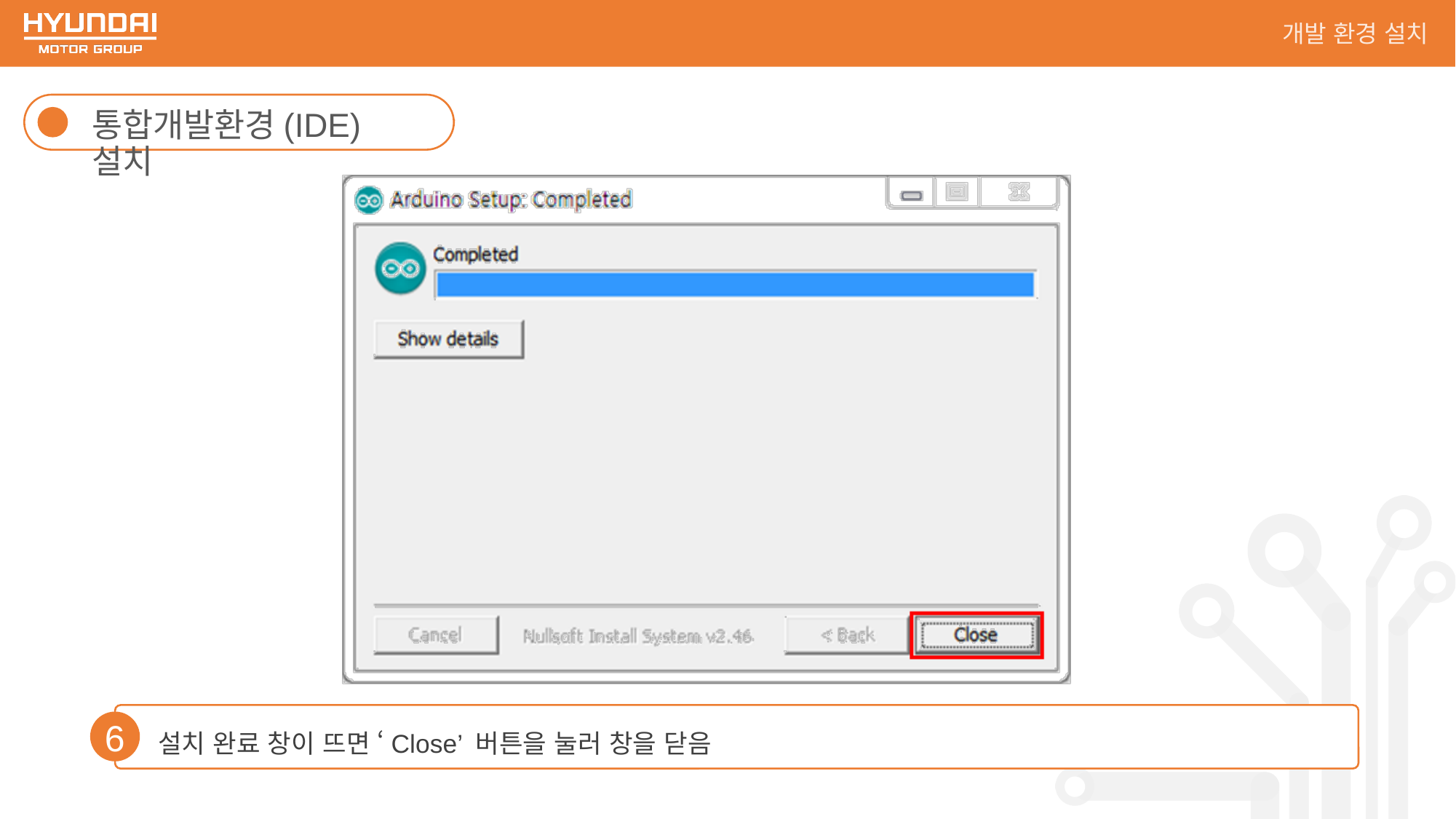

개발 환경 설치
통합개발환경(IDE) 설치

설치 완료 창이 뜨면 ‘Close’ 버튼을 눌러 창을 닫음
6